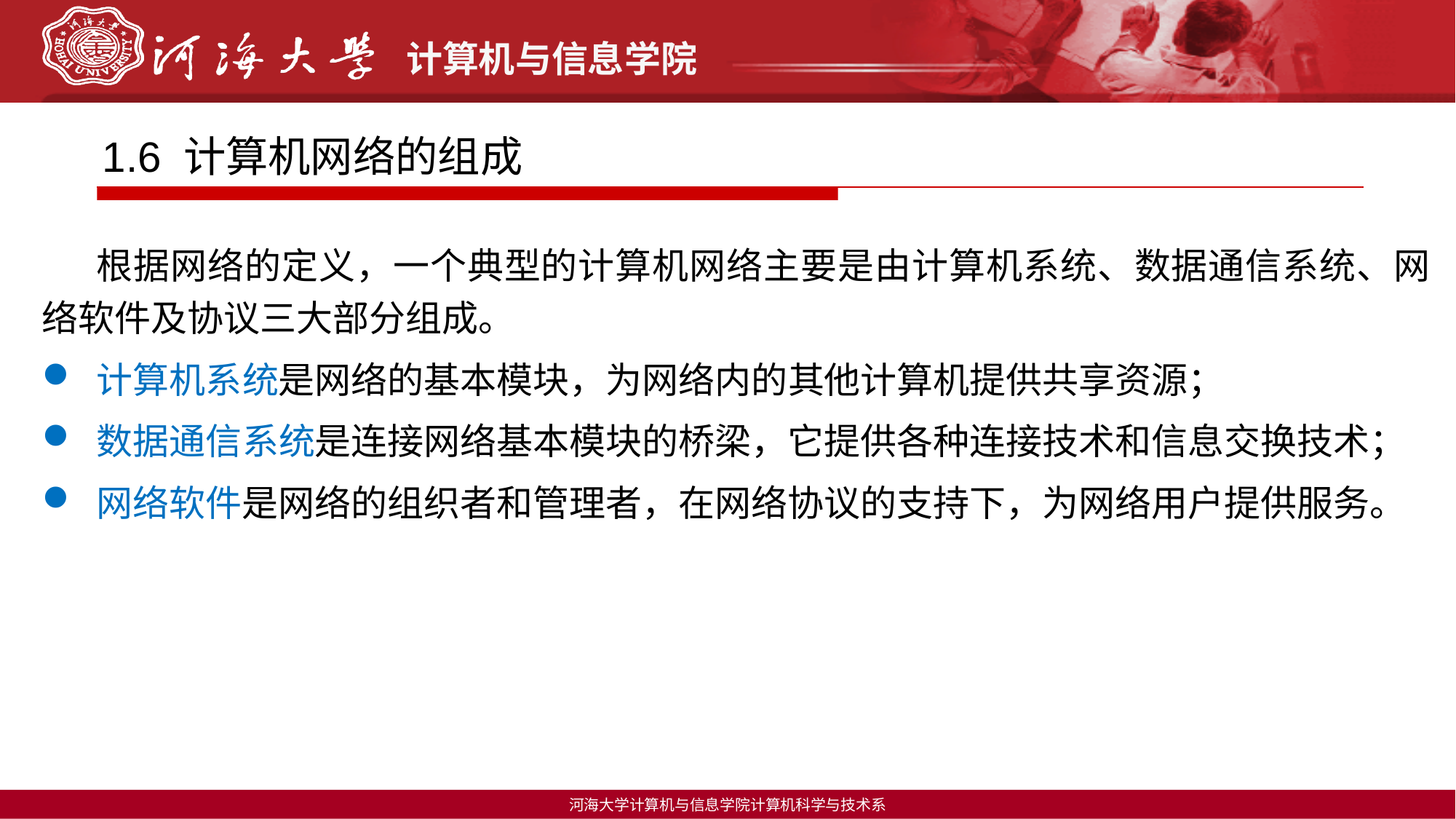

# 1.6 计算机网络的组成
     根据网络的定义，一个典型的计算机网络主要是由计算机系统、数据通信系统、网络软件及协议三大部分组成。
计算机系统是网络的基本模块，为网络内的其他计算机提供共享资源；
数据通信系统是连接网络基本模块的桥梁，它提供各种连接技术和信息交换技术；
网络软件是网络的组织者和管理者，在网络协议的支持下，为网络用户提供服务。